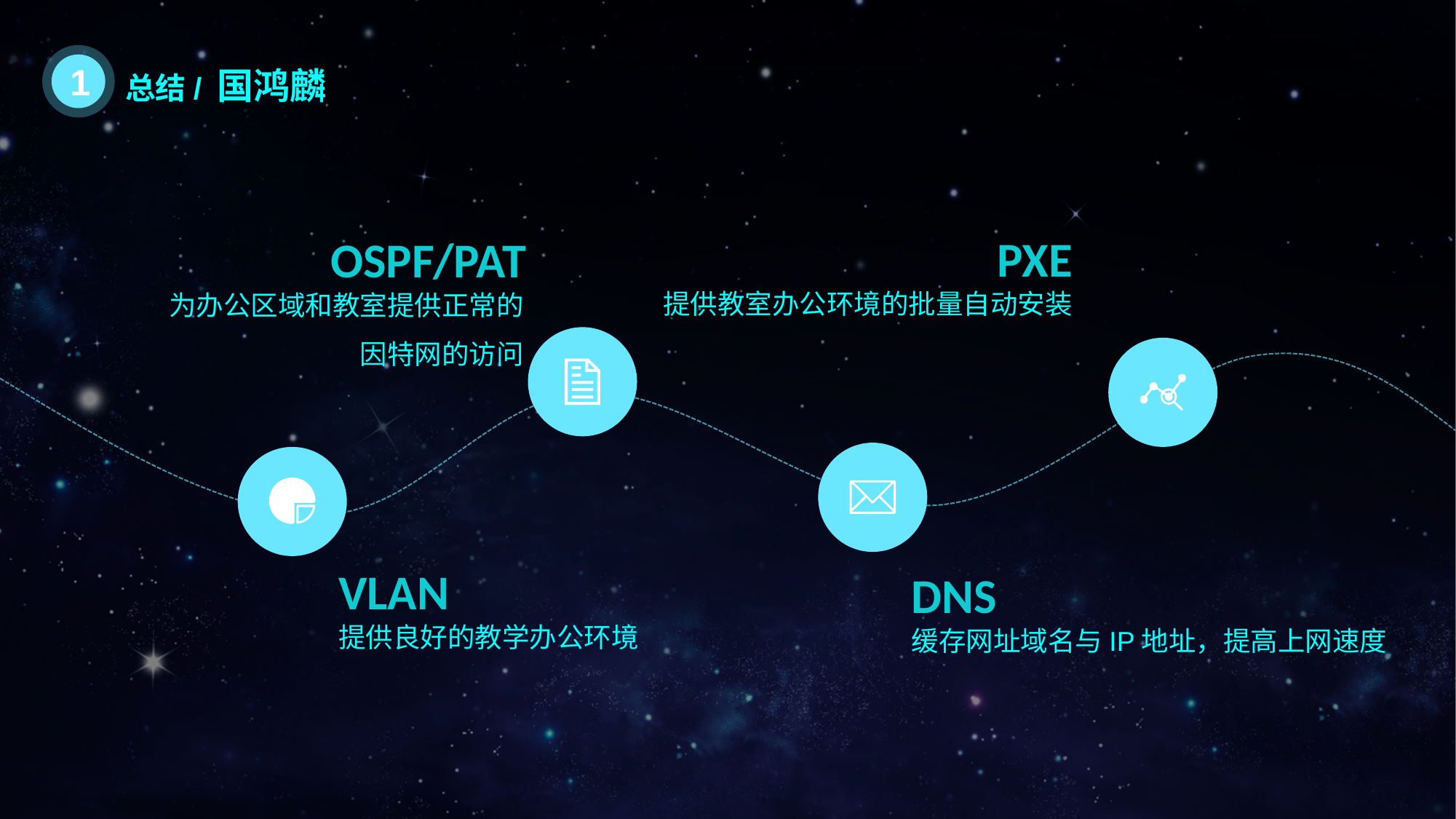

1
总结/ 国鸿麟
PXE
提供教室办公环境的批量自动安装
OSPF/PAT
为办公区域和教室提供正常的因特网的访问

VLAN
提供良好的教学办公环境
DNS
缓存网址域名与IP地址，提高上网速度